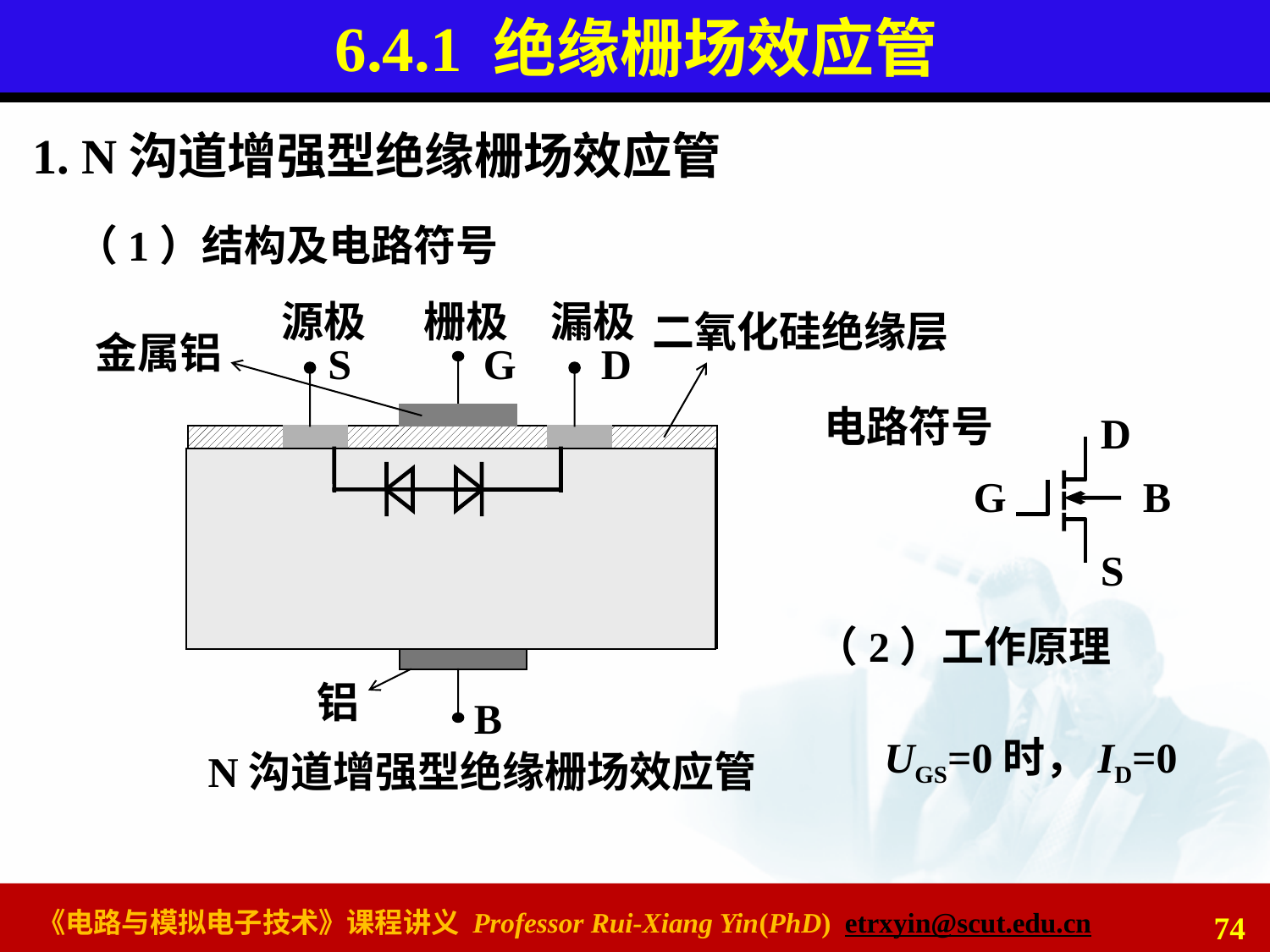

# 6.4.1 绝缘栅场效应管
1. N沟道增强型绝缘栅场效应管
（1）结构及电路符号
源极
栅极
漏极
二氧化硅绝缘层
金属铝
S
G
D

N+
N+
P型硅衬底

铝

B
N沟道增强型绝缘栅场效应管
电路符号
D

G
B
S
（2）工作原理
UGS=0时，ID=0
74